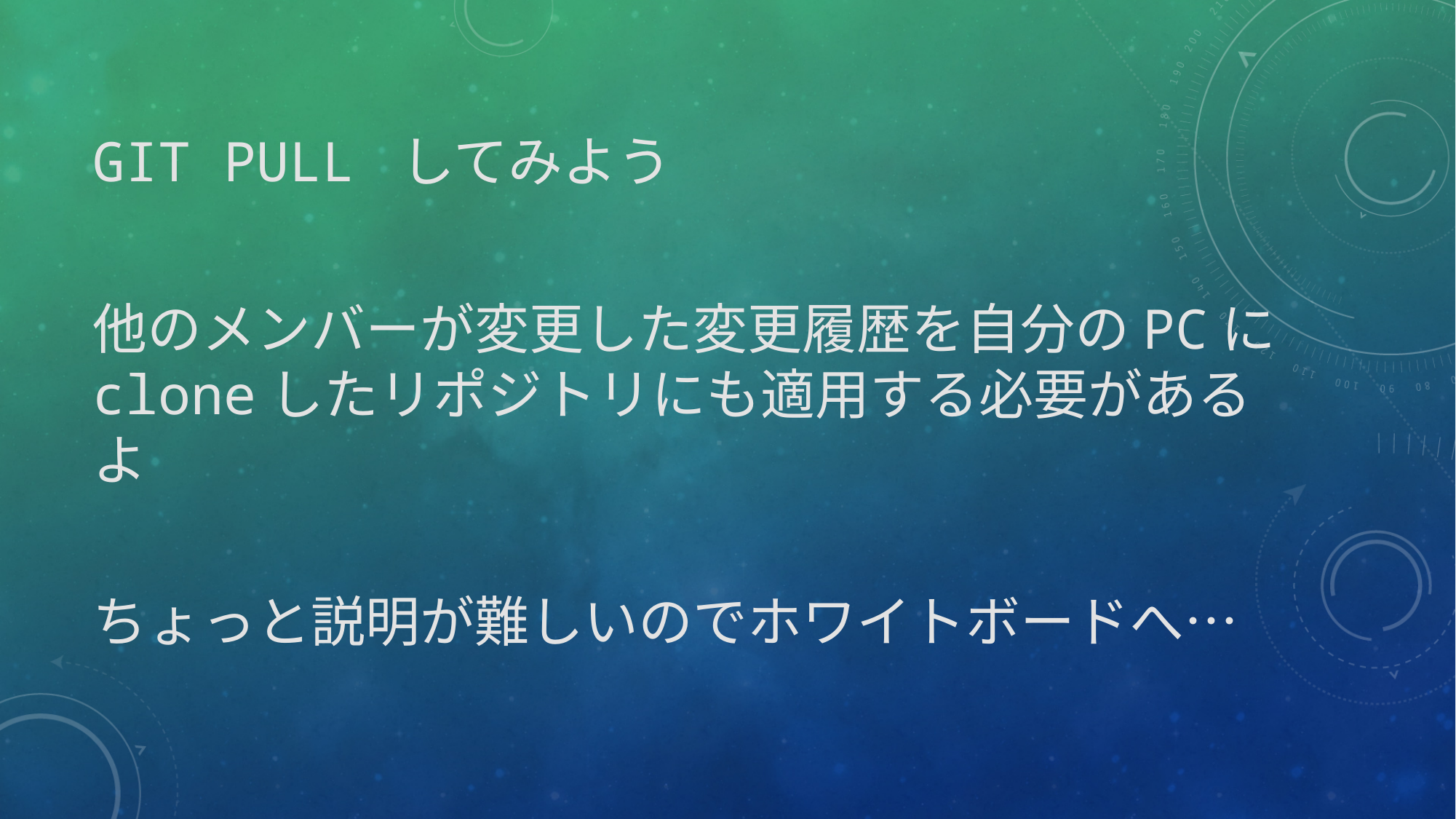

# git pull してみよう
他のメンバーが変更した変更履歴を自分のPCにcloneしたリポジトリにも適用する必要があるよ

ちょっと説明が難しいのでホワイトボードへ…